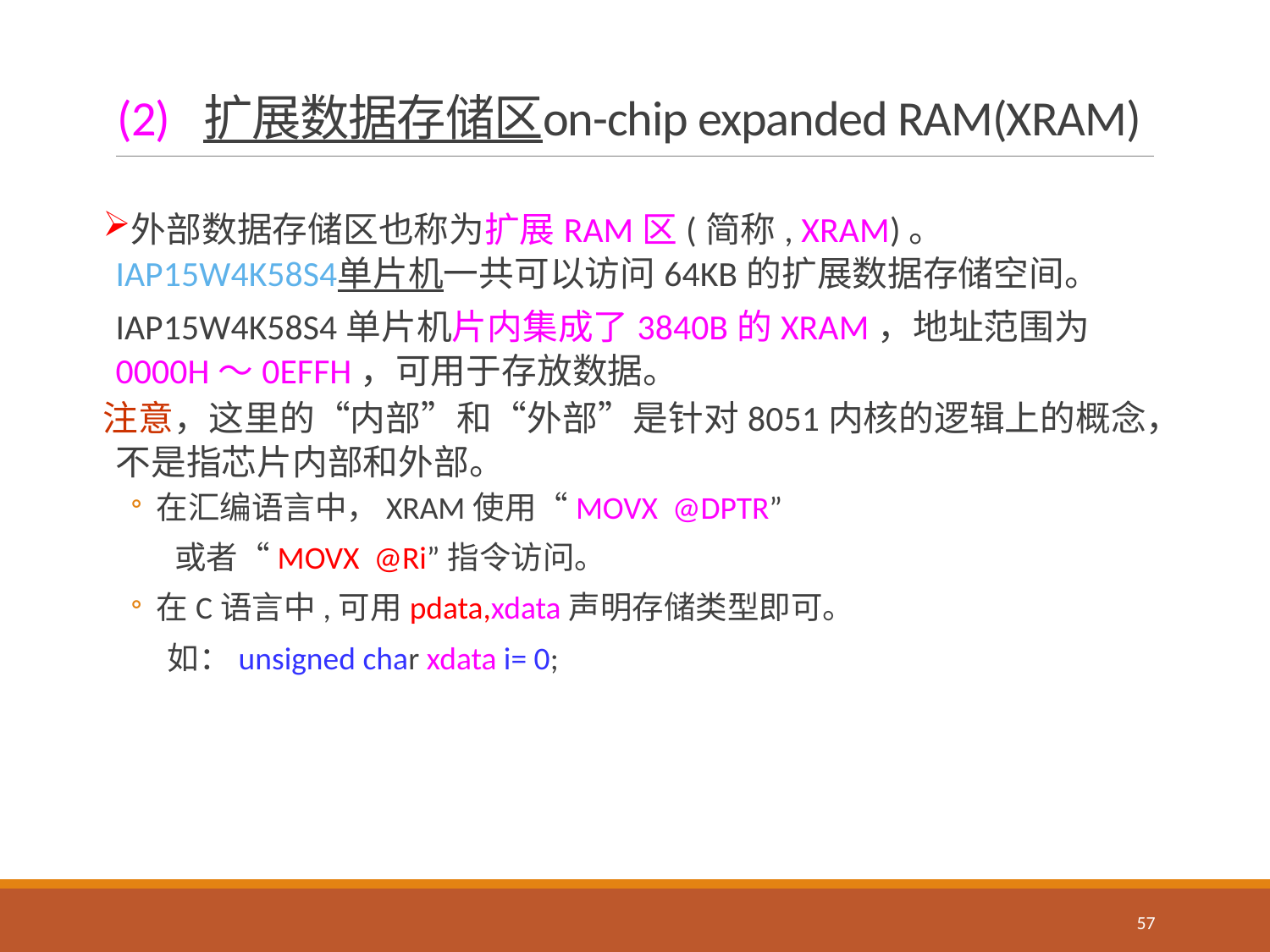

# (2)  扩展数据存储区on-chip expanded RAM(XRAM)
外部数据存储区也称为扩展RAM区(简称, XRAM)。 IAP15W4K58S4单片机一共可以访问64KB的扩展数据存储空间。 IAP15W4K58S4单片机片内集成了3840B的XRAM，地址范围为0000H～0EFFH，可用于存放数据。
注意，这里的“内部”和“外部”是针对8051内核的逻辑上的概念，不是指芯片内部和外部。
在汇编语言中，XRAM使用“MOVX  @DPTR”
     或者“MOVX  @Ri”指令访问。
在C语言中,可用pdata,xdata声明存储类型即可。
    如：unsigned char xdata i= 0;

57